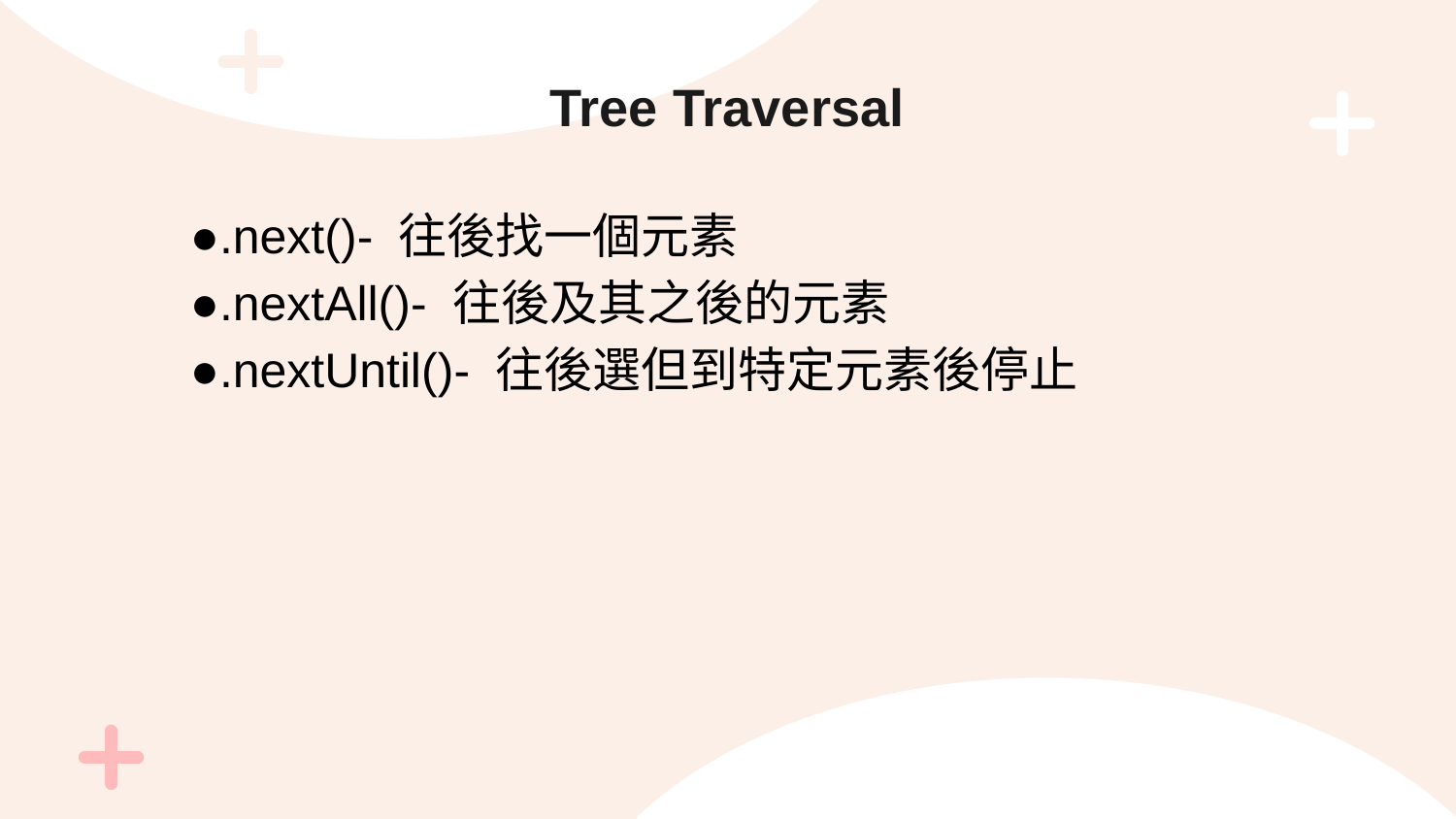

# Tree Traversal
●.next()- 往後找一個元素
●.nextAll()- 往後及其之後的元素
●.nextUntil()- 往後選但到特定元素後停止